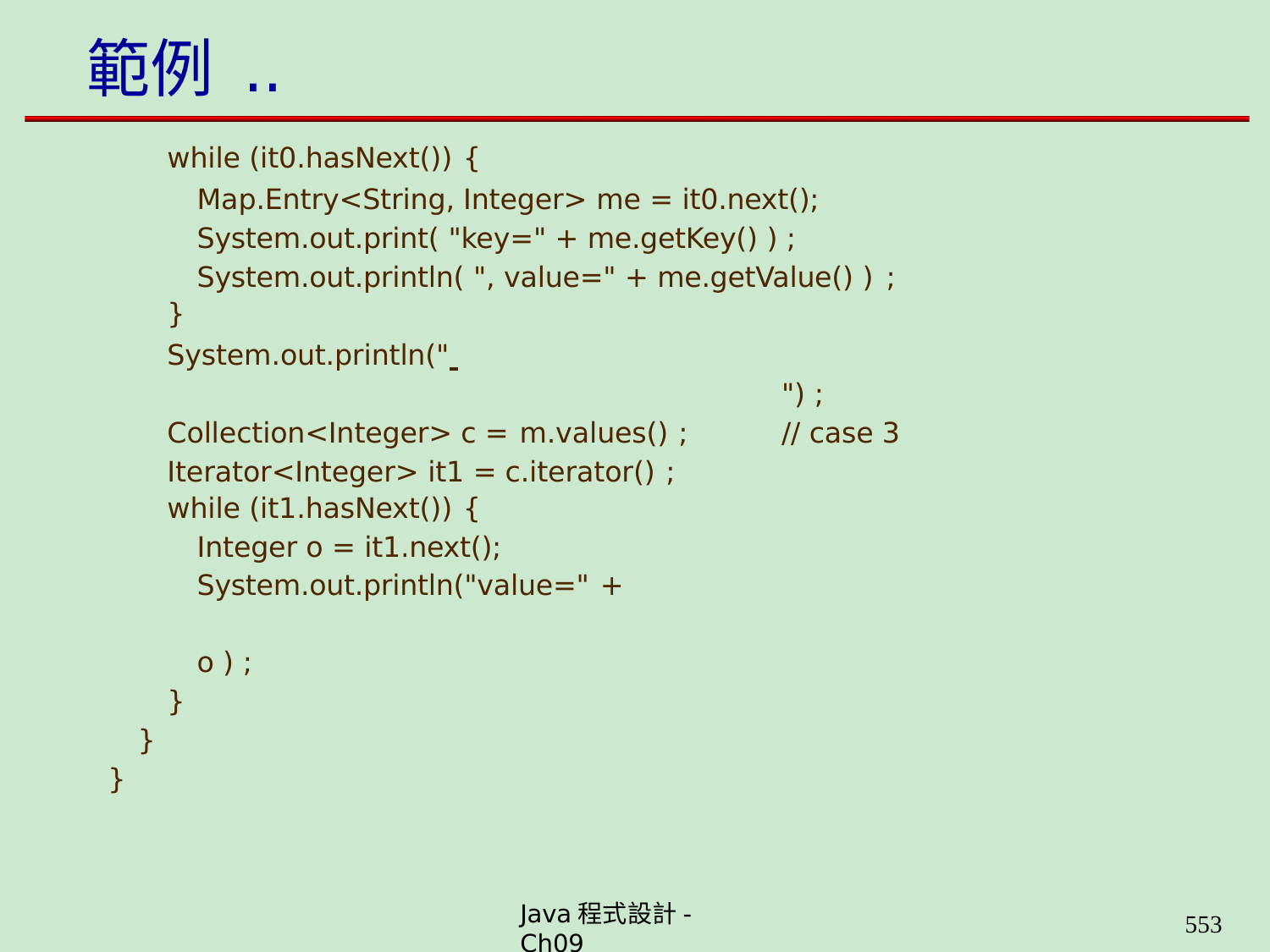

# 範例 ..
while (it0.hasNext()) {
Map.Entry<String, Integer> me = it0.next();  System.out.print( "key=" + me.getKey() ) ;  System.out.println( ", value=" + me.getValue() ) ;
}
System.out.println(" 		") ;  Collection<Integer> c = m.values() ;	// case 3  Iterator<Integer> it1 = c.iterator() ;
while (it1.hasNext()) {
Integer o = it1.next();  System.out.println("value=" +	o ) ;
}
}
}
Java程式設計-Ch09
553